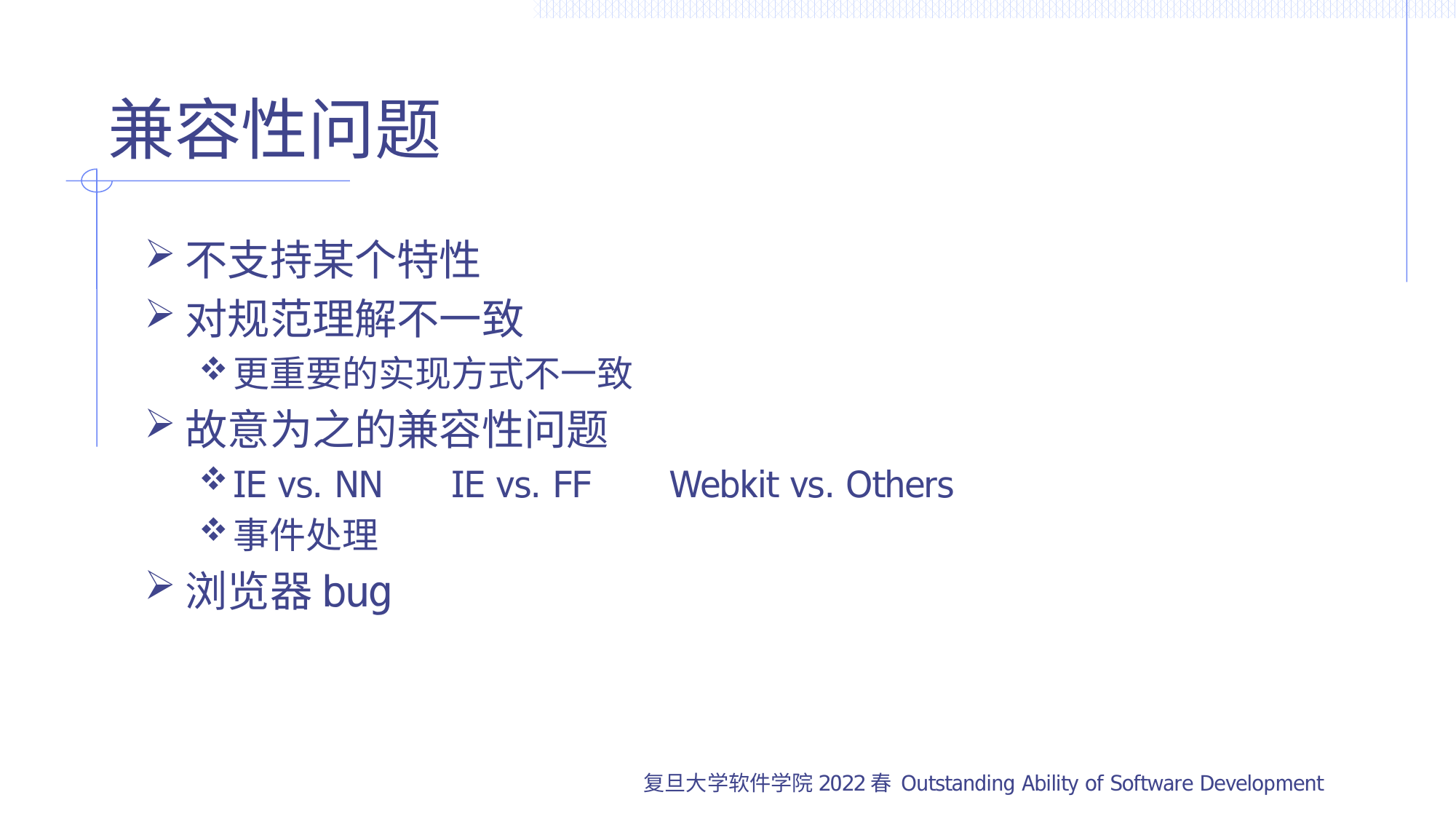

# 兼容性问题
不支持某个特性
对规范理解不一致
更重要的实现方式不一致
故意为之的兼容性问题
IE vs. NN	IE vs. FF	Webkit vs. Others
事件处理
浏览器bug